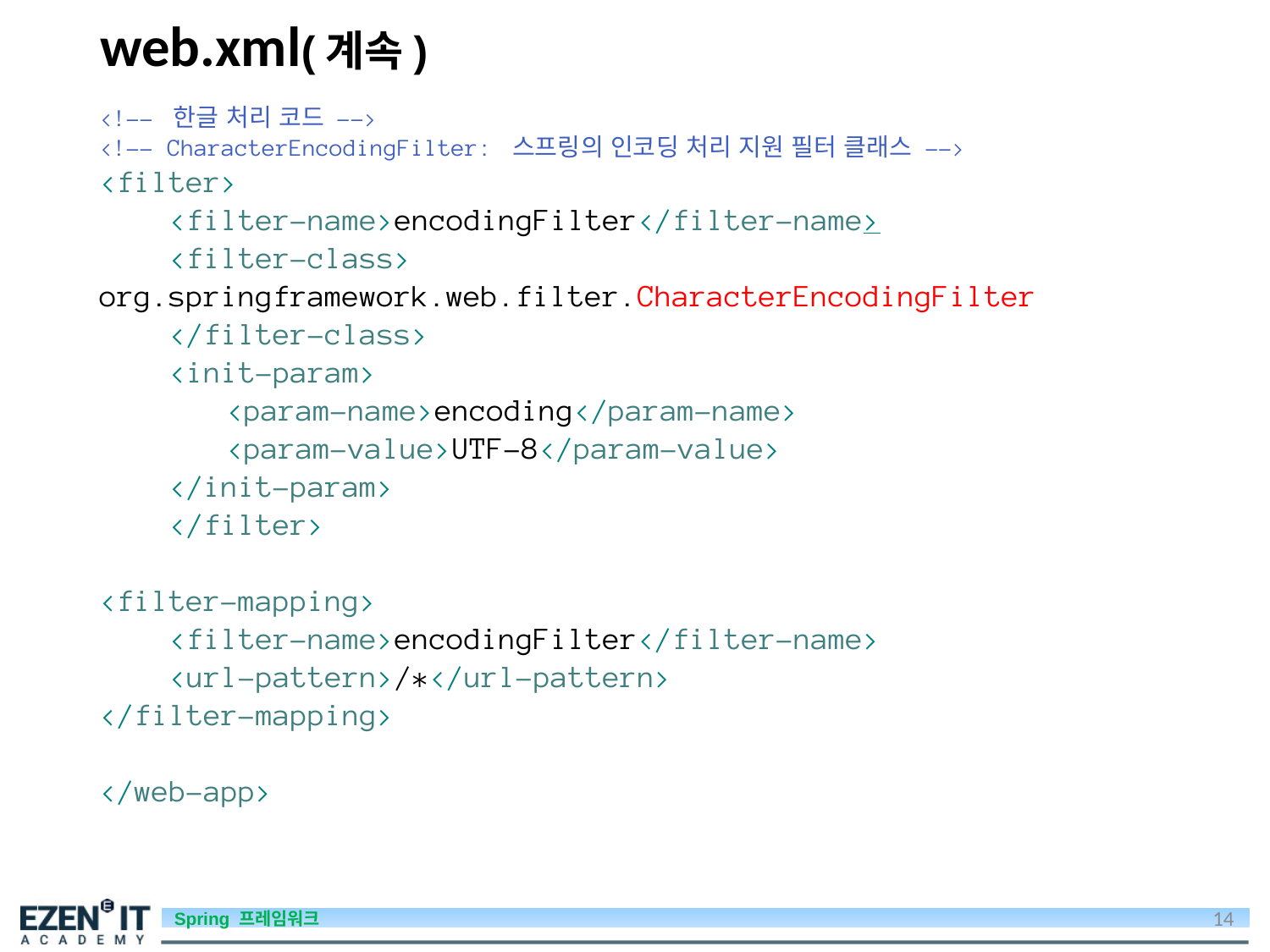

# web.xml(계속)
<!-- 한글 처리 코드 -->
<!-- CharacterEncodingFilter: 스프링의 인코딩 처리 지원 필터 클래스 -->
<filter>
    <filter-name>encodingFilter</filter-name>
    <filter-class>	org.springframework.web.filter.CharacterEncodingFilter
    </filter-class>
    <init-param>
	<param-name>encoding</param-name>
	<param-value>UTF-8</param-value>
    </init-param>
    </filter>

<filter-mapping>
    <filter-name>encodingFilter</filter-name>
    <url-pattern>/*</url-pattern>
</filter-mapping>

</web-app>
14